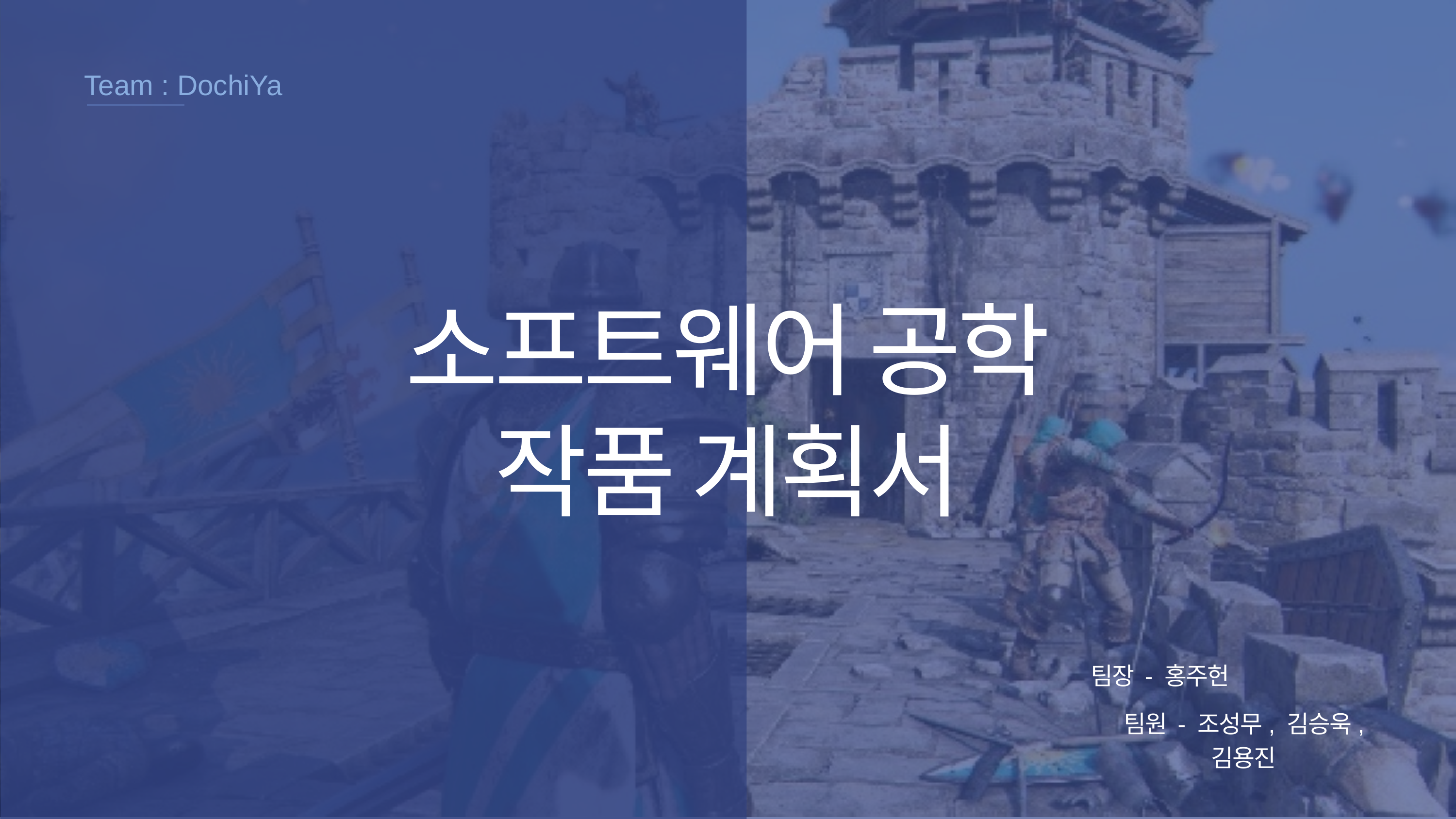

Team : DochiYa

소프트웨어 공학
작품 계획서
팀장 - 홍주헌
팀원 - 조성무, 김승욱, 김용진